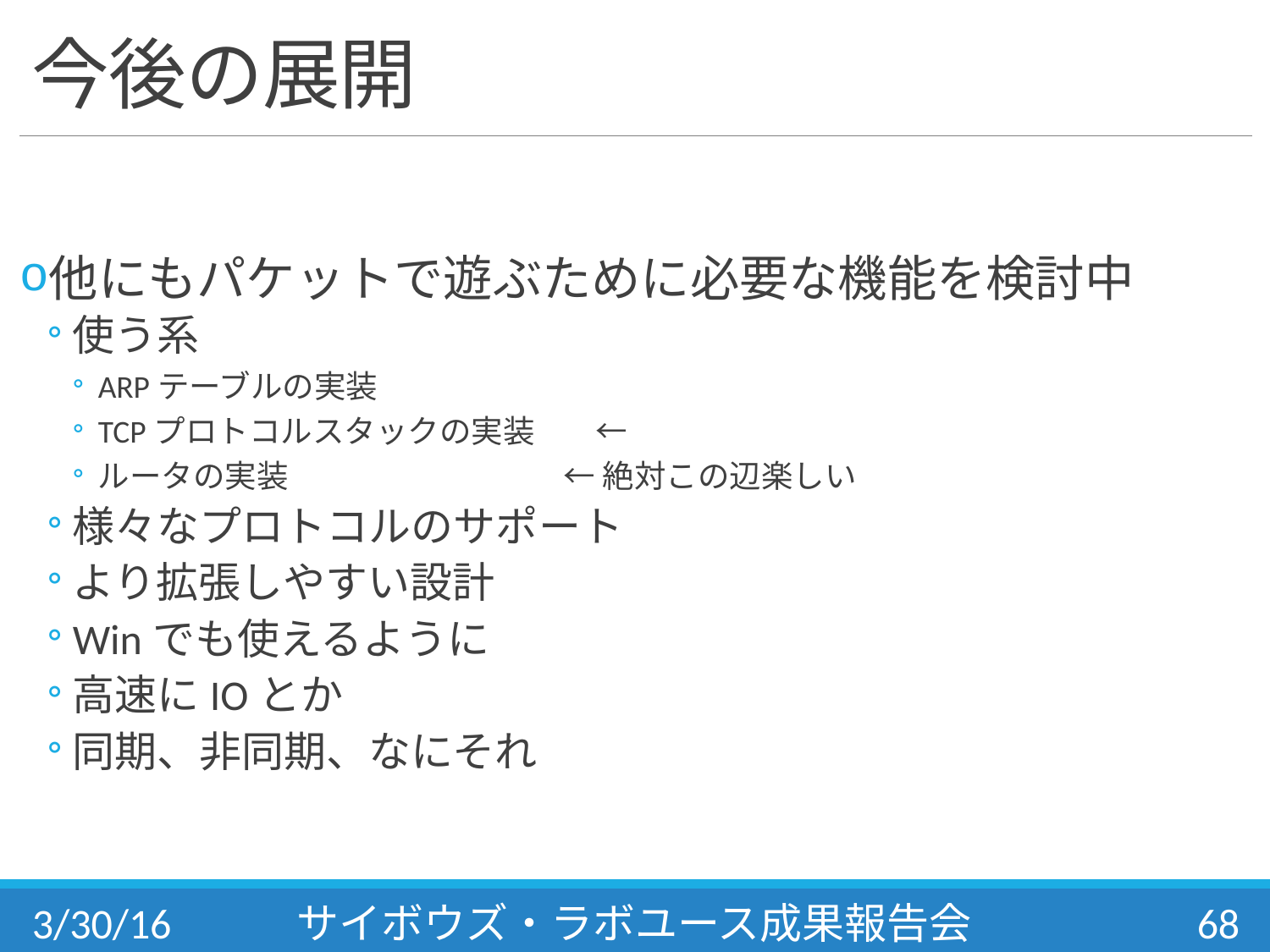

# 今後の展開

他にもパケットで遊ぶために必要な機能を検討中
使う系
ARPテーブルの実装
TCPプロトコルスタックの実装　    ←
ルータの実装　　　                         ← 絶対この辺楽しい
様々なプロトコルのサポート
より拡張しやすい設計
Winでも使えるように
高速にIOとか
同期、非同期、なにそれ
3/30/16
サイボウズ・ラボユース成果報告会
68